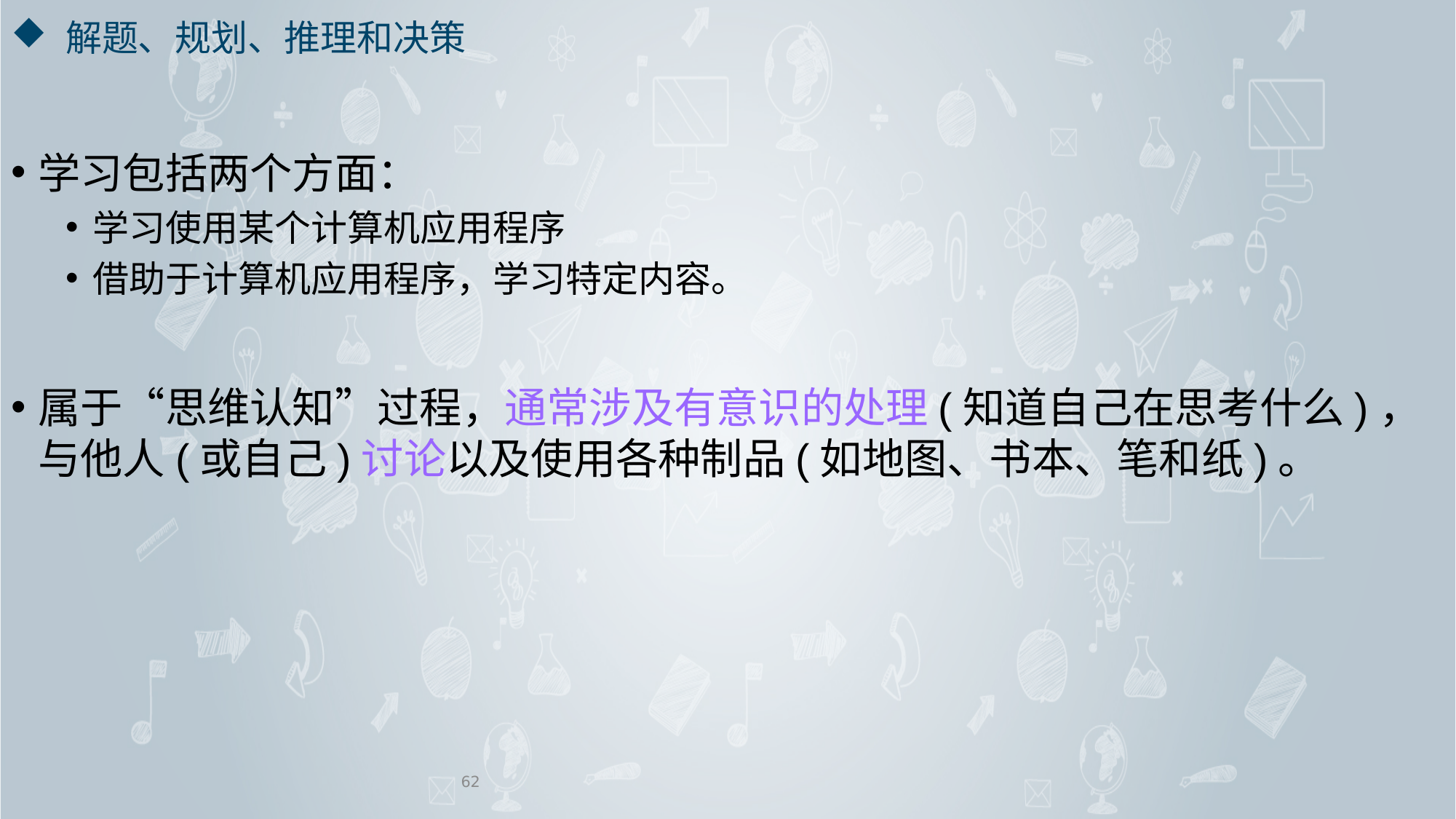

# 解题、规划、推理和决策
学习包括两个方面：
学习使用某个计算机应用程序
借助于计算机应用程序，学习特定内容。

属于“思维认知”过程，通常涉及有意识的处理(知道自己在思考什么)，与他人(或自己)讨论以及使用各种制品(如地图、书本、笔和纸)。

62